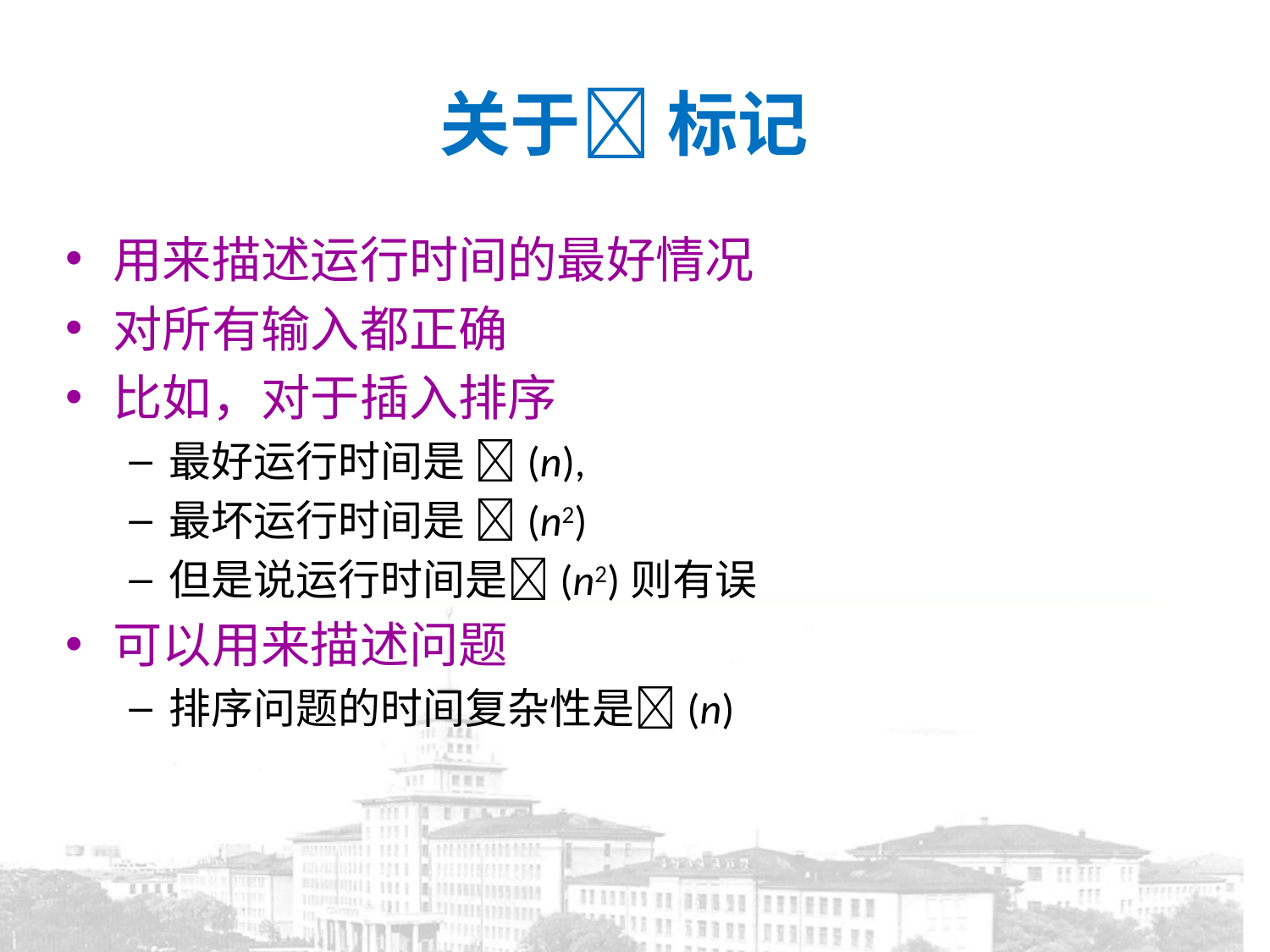

# 关于Ω 标记
用来描述运行时间的最好情况
对所有输入都正确
比如，对于插入排序
最好运行时间是 Ω(n),
最坏运行时间是 Ω(n2)
但是说运行时间是Ω(n2)则有误
可以用来描述问题
排序问题的时间复杂性是Ω(n)

16